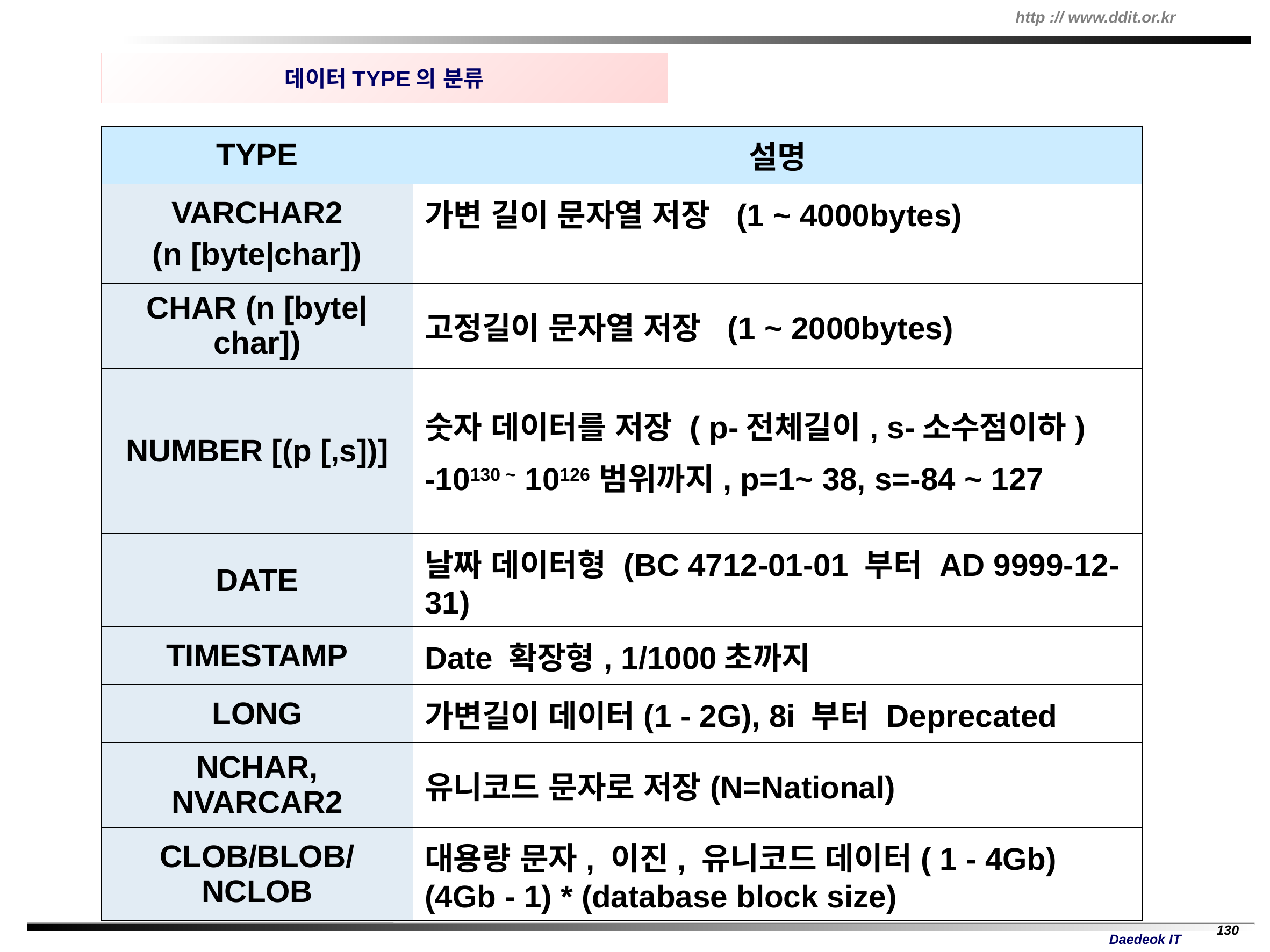

데이터TYPE의 분류
| TYPE | 설명 |
| --- | --- |
| VARCHAR2 (n [byte|char]) | 가변 길이 문자열 저장 (1 ~ 4000bytes) |
| CHAR (n [byte|char]) | 고정길이 문자열 저장 (1 ~ 2000bytes) |
| NUMBER [(p [,s])] | 숫자 데이터를 저장 ( p-전체길이, s-소수점이하) -10130 ~ 10126 범위까지, p=1~ 38, s=-84 ~ 127 |
| DATE | 날짜 데이터형 (BC 4712-01-01 부터 AD 9999-12-31) |
| TIMESTAMP | Date 확장형, 1/1000초까지 |
| LONG | 가변길이 데이터(1 - 2G), 8i 부터 Deprecated |
| NCHAR, NVARCAR2 | 유니코드 문자로 저장(N=National) |
| CLOB/BLOB/NCLOB | 대용량 문자, 이진, 유니코드 데이터( 1 - 4Gb) (4Gb - 1) \* (database block size) |